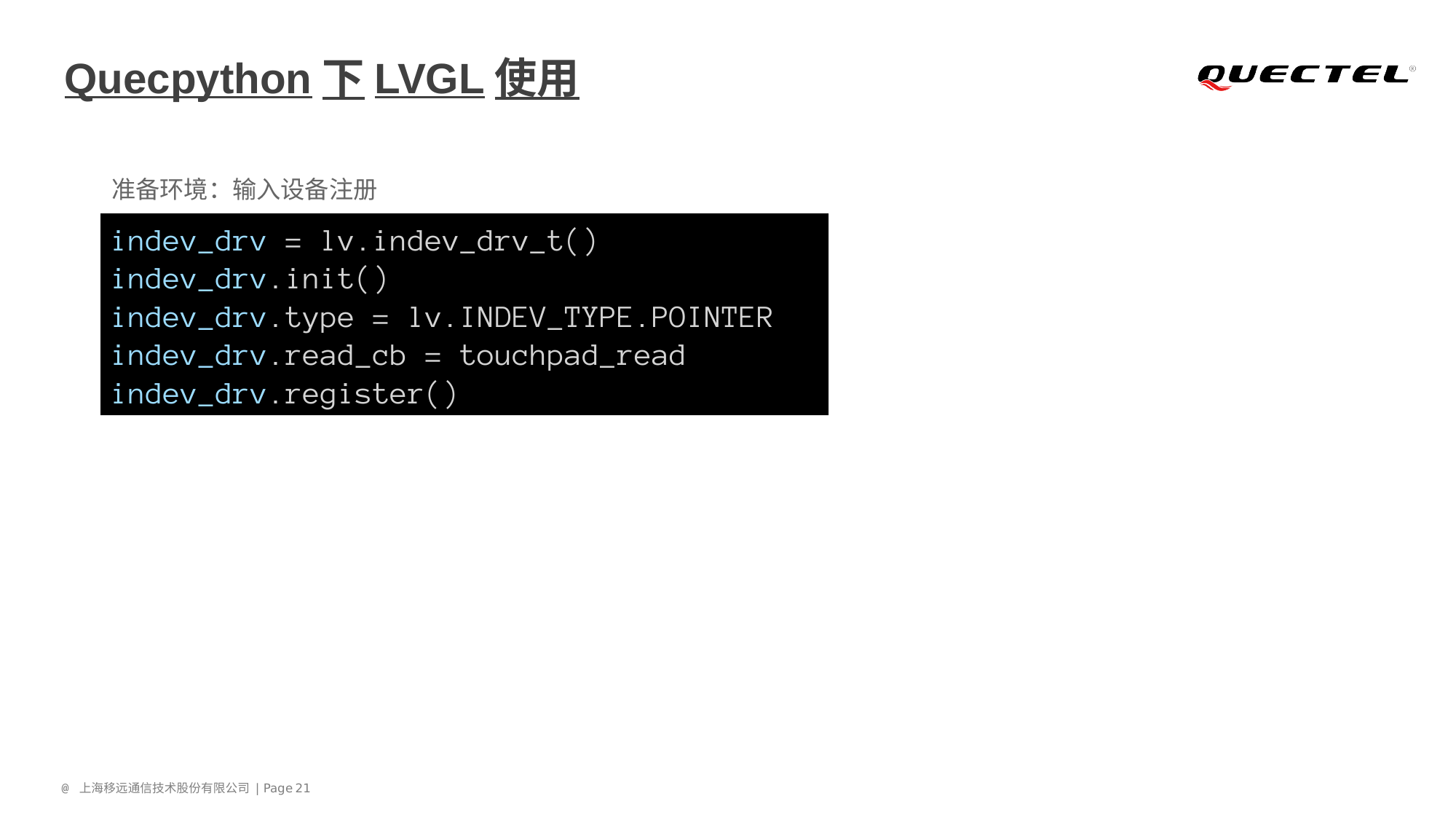

# Quecpython下LVGL使用
准备环境：输入设备注册
indev_drv = lv.indev_drv_t()
indev_drv.init()
indev_drv.type = lv.INDEV_TYPE.POINTER
indev_drv.read_cb = touchpad_read
indev_drv.register()